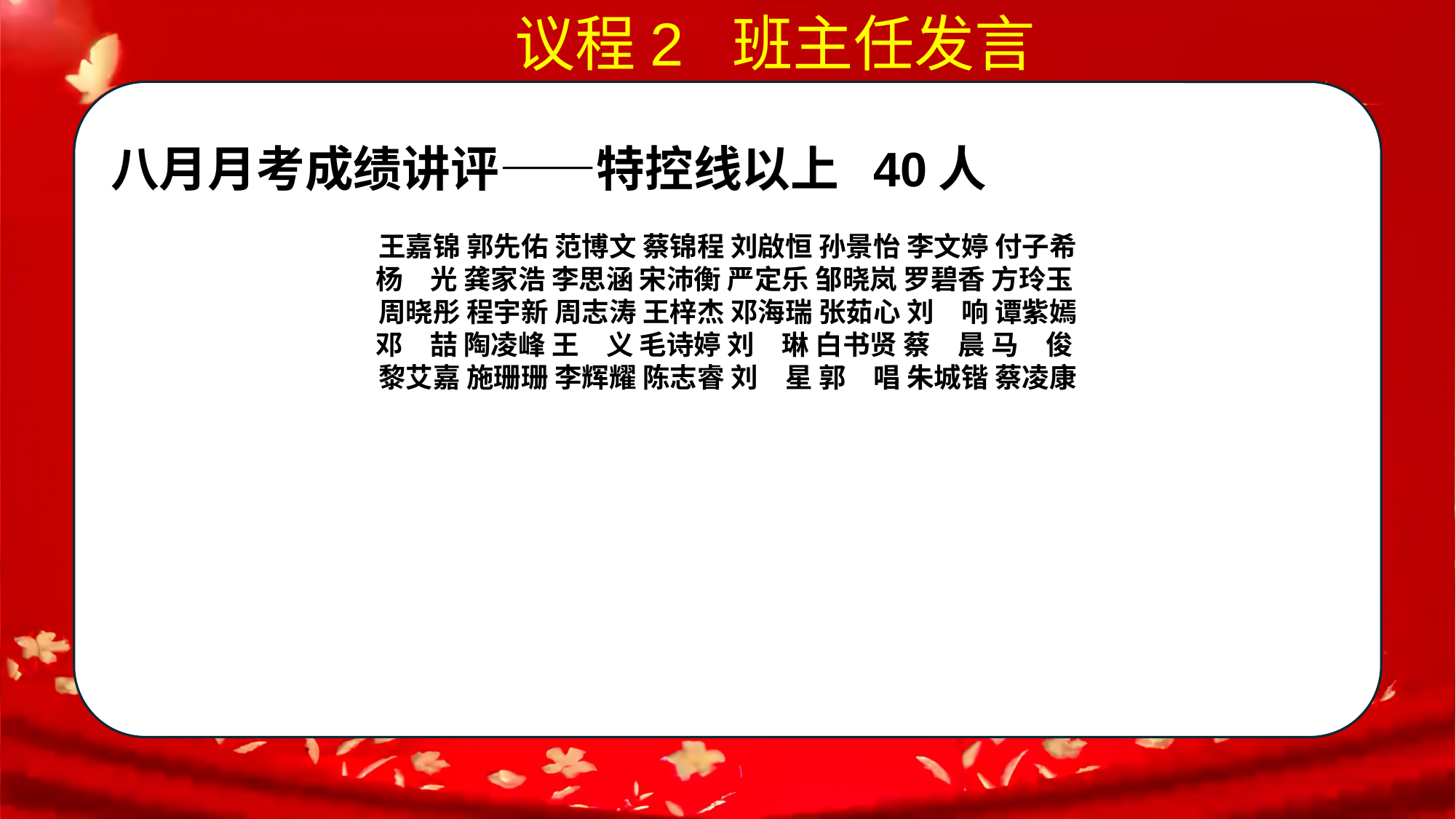

议程2  班主任发言

八月月考成绩讲评——特控线以上  40人

王嘉锦 郭先佑 范博文 蔡锦程 刘啟恒 孙景怡 李文婷 付子希
杨　光 龚家浩 李思涵 宋沛衡 严定乐 邹晓岚 罗碧香 方玲玉
周晓彤 程宇新 周志涛 王梓杰 邓海瑞 张茹心 刘　响 谭紫嫣
邓　喆 陶凌峰 王　义 毛诗婷 刘　琳 白书贤 蔡　晨 马　俊
黎艾嘉 施珊珊 李辉耀 陈志睿 刘　星 郭　唱 朱城锴 蔡凌康